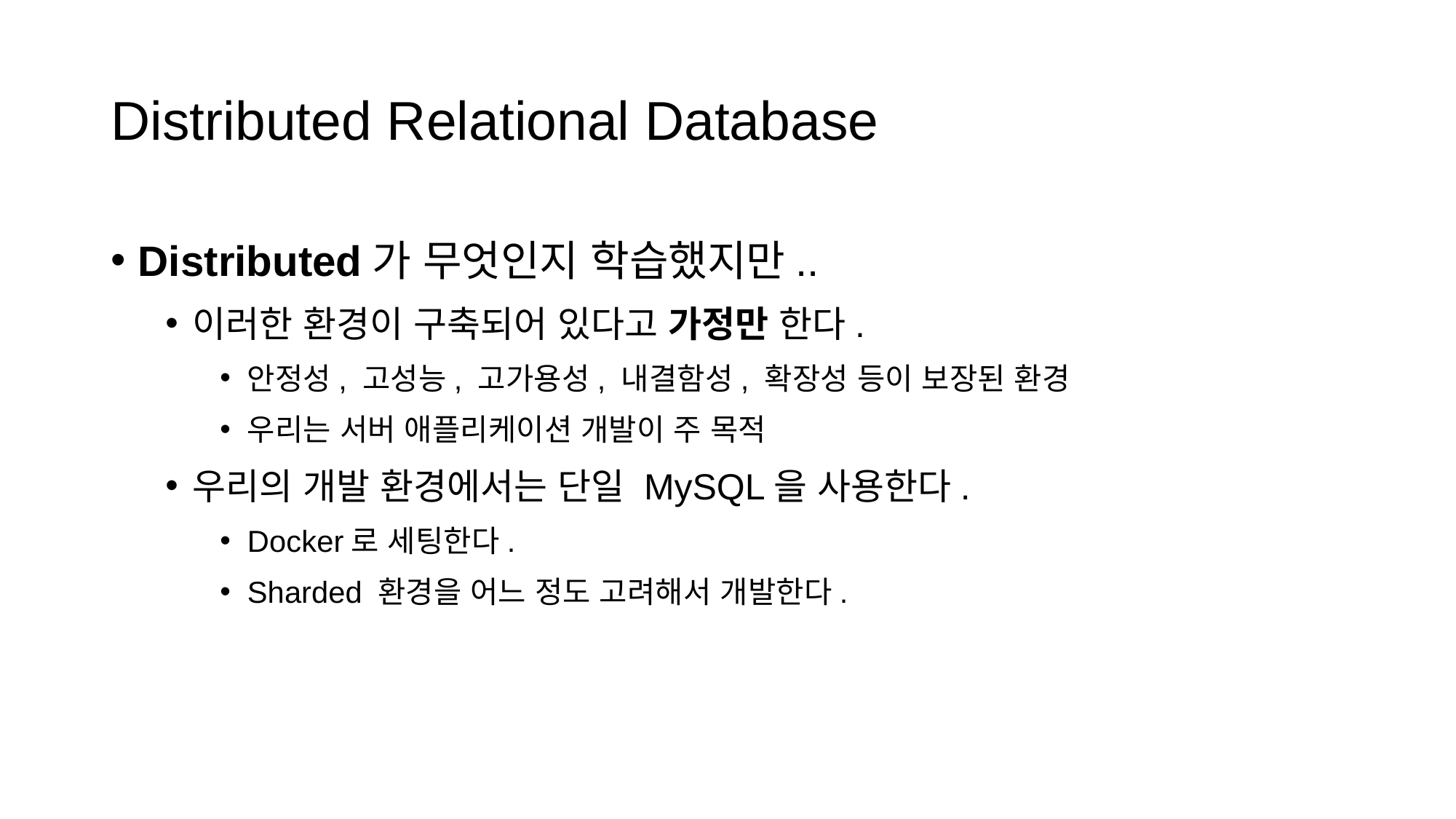

# Distributed Relational Database
Distributed가 무엇인지 학습했지만..
이러한 환경이 구축되어 있다고 가정만 한다.
안정성, 고성능, 고가용성, 내결함성, 확장성 등이 보장된 환경
우리는 서버 애플리케이션 개발이 주 목적
우리의 개발 환경에서는 단일 MySQL을 사용한다.
Docker로 세팅한다.
Sharded 환경을 어느 정도 고려해서 개발한다.